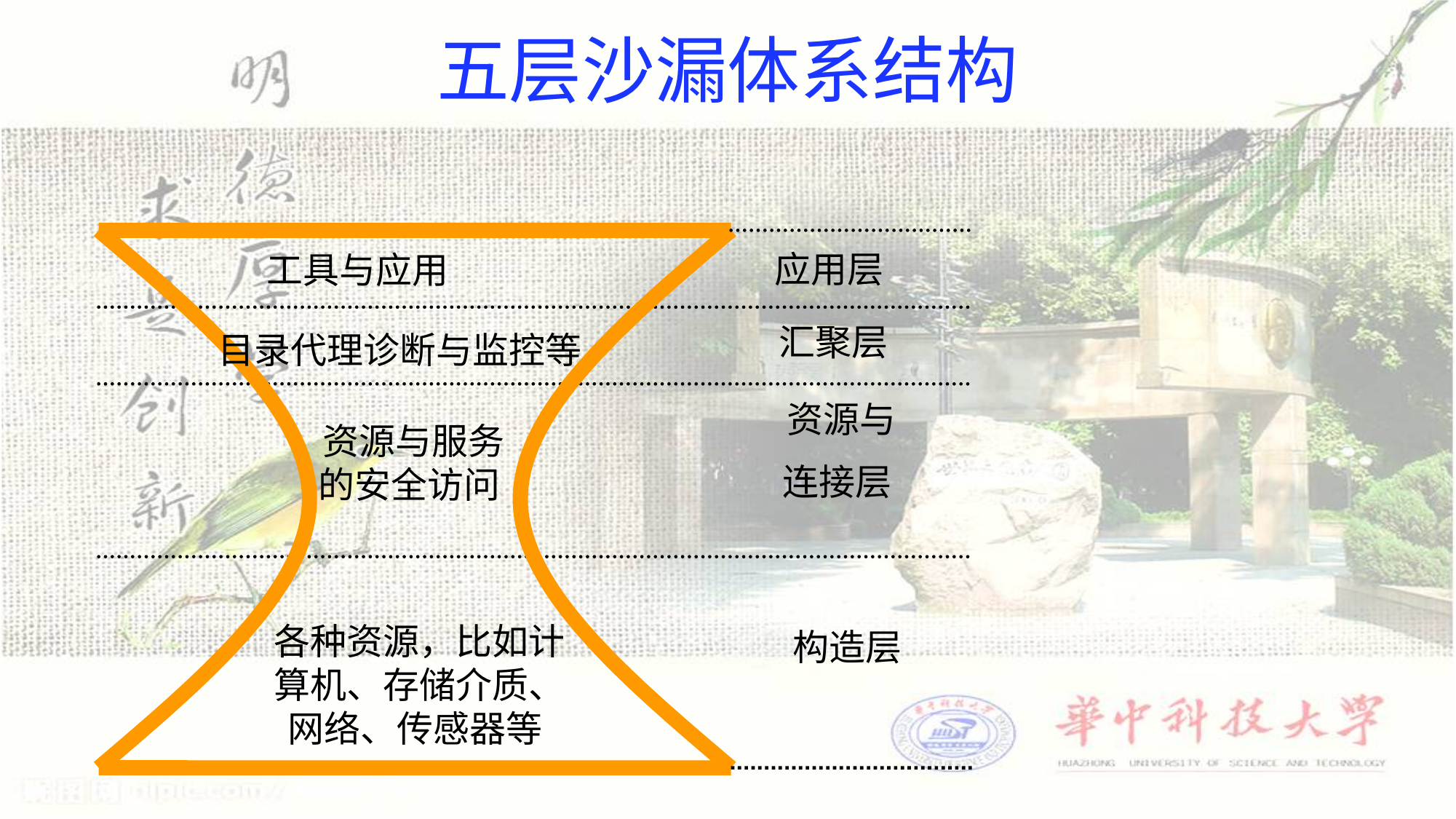

# 五层沙漏体系结构

应用层
     工具与应用
汇聚层
目录代理诊断与监控等
资源与
连接层
资源与服务的安全访问
各种资源，比如计算机、存储介质、网络、传感器等
构造层